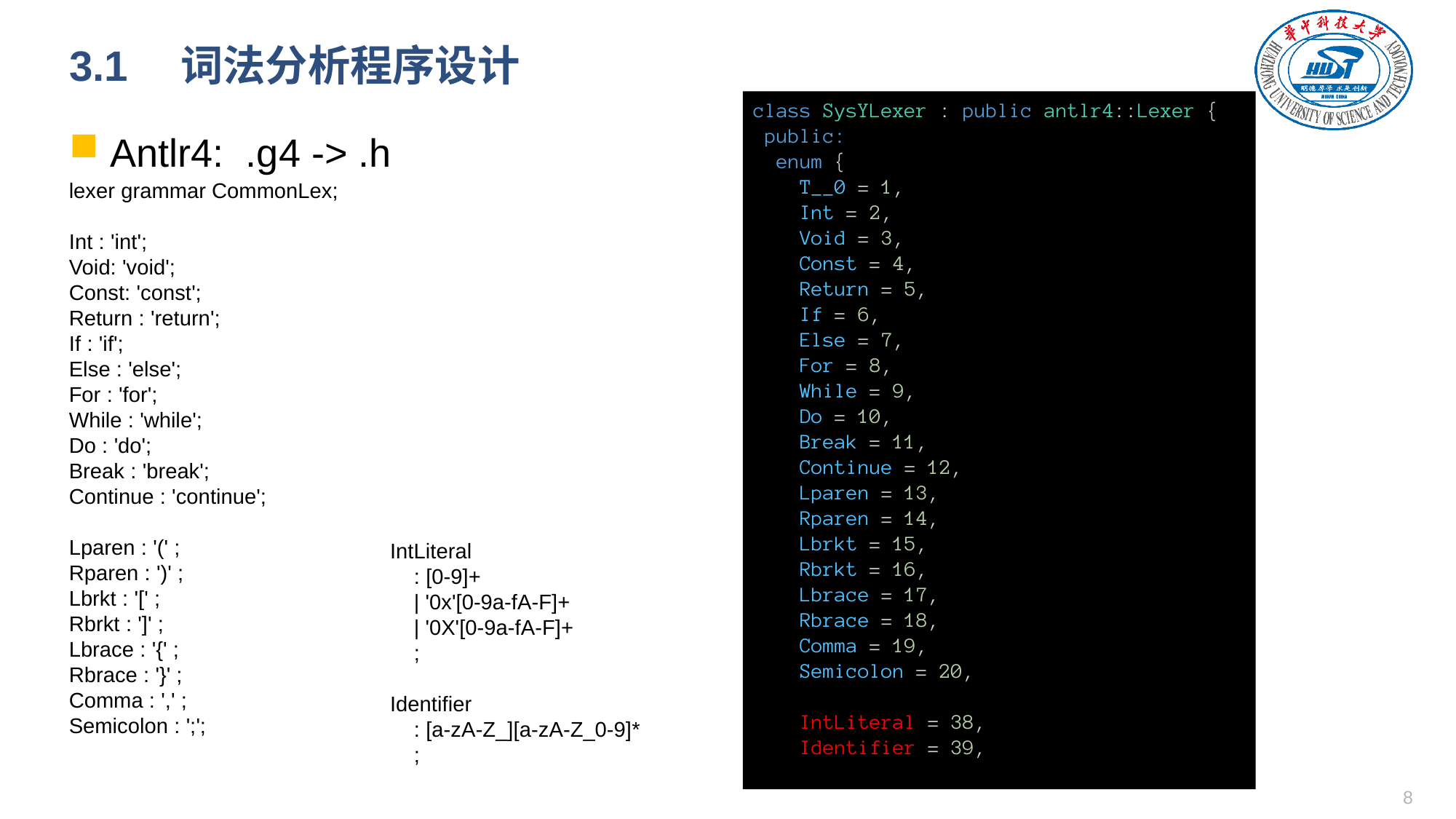

# 3.1　词法分析程序设计
class SysYLexer : public antlr4::Lexer {
 public:
  enum {
    T__0 = 1,
    Int = 2,
    Void = 3,
    Const = 4,
    Return = 5,
    If = 6,
    Else = 7,
    For = 8,
    While = 9,
    Do = 10,
    Break = 11,
    Continue = 12,
    Lparen = 13,
    Rparen = 14,
    Lbrkt = 15,
    Rbrkt = 16,
    Lbrace = 17,
    Rbrace = 18,
    Comma = 19,
    Semicolon = 20,

    IntLiteral = 38,
    Identifier = 39,

Antlr4:  .g4 -> .h

lexer grammar CommonLex;

Int : 'int';
Void: 'void';
Const: 'const';
Return : 'return';
If : 'if';
Else : 'else';
For : 'for';
While : 'while';
Do : 'do';
Break : 'break';
Continue : 'continue';

Lparen : '(' ;
Rparen : ')' ;
Lbrkt : '[' ;
Rbrkt : ']' ;
Lbrace : '{' ;
Rbrace : '}' ;
Comma : ',' ;
Semicolon : ';';

IntLiteral
    : [0-9]+
    | '0x'[0-9a-fA-F]+
    | '0X'[0-9a-fA-F]+
    ;

Identifier
    : [a-zA-Z_][a-zA-Z_0-9]*
    ;
8